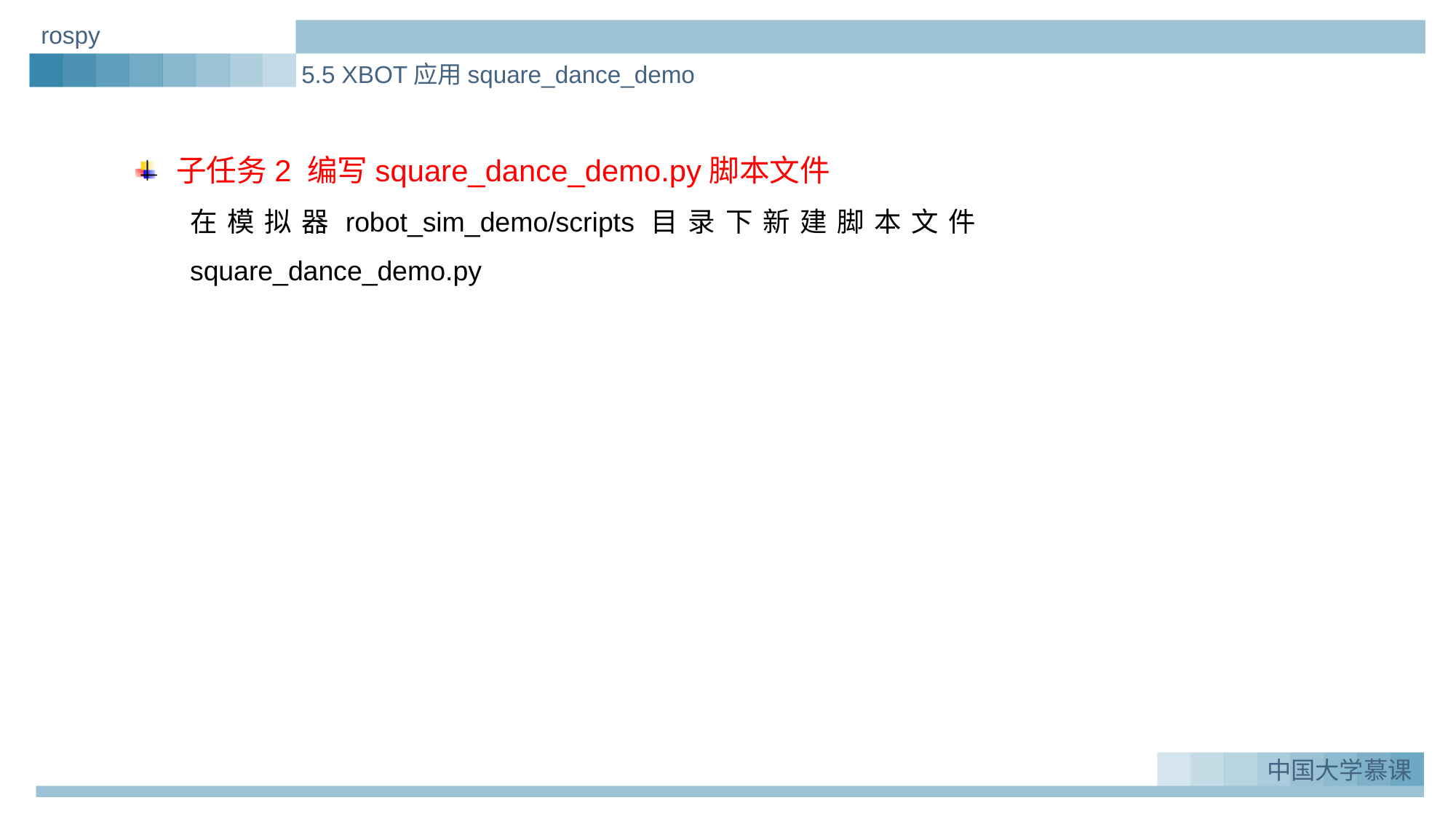

rospy
5.5 XBOT应用square_dance_demo
子任务2 编写square_dance_demo.py脚本文件
在模拟器robot_sim_demo/scripts目录下新建脚本文件square_dance_demo.py
实例一：Greeting_demo
1.
中国大学慕课